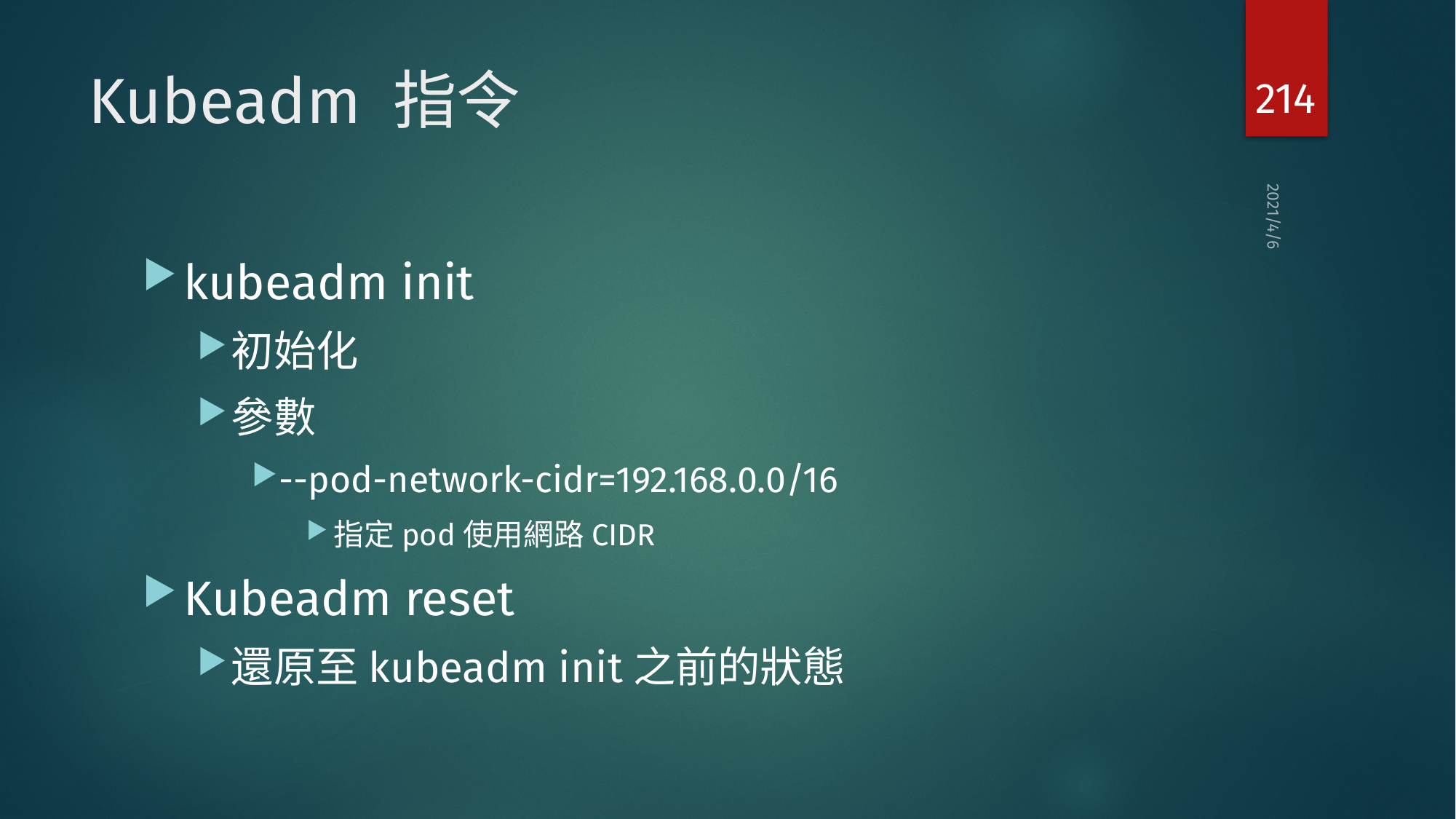

214
# Kubeadm 指令
2021/4/6
kubeadm init
初始化
參數
--pod-network-cidr=192.168.0.0/16
指定pod使用網路CIDR
Kubeadm reset
還原至kubeadm init之前的狀態